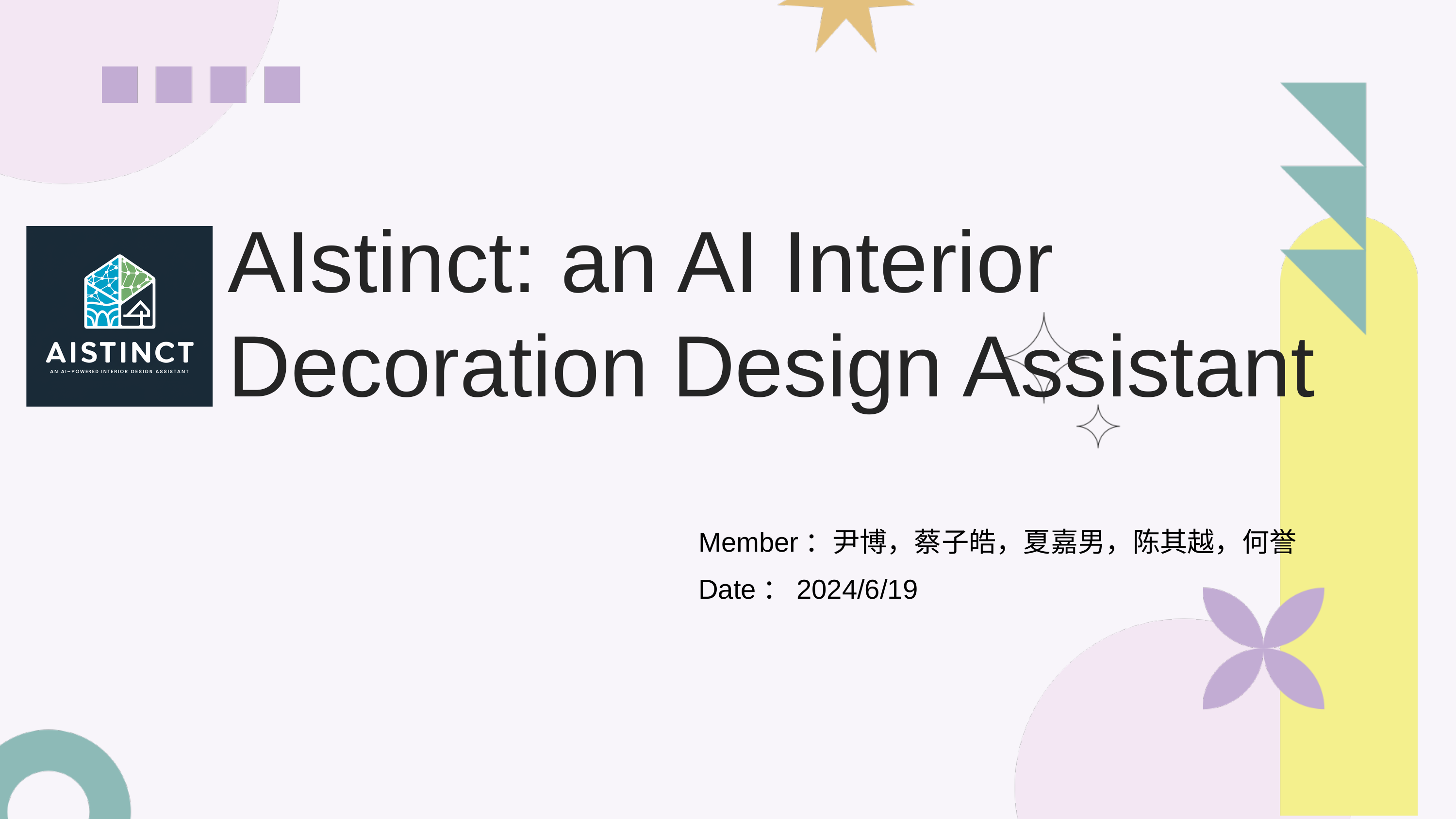

AIstinct: an AI Interior Decoration Design Assistant

Member：尹博，蔡子皓，夏嘉男，陈其越，何誉
Date：2024/6/19